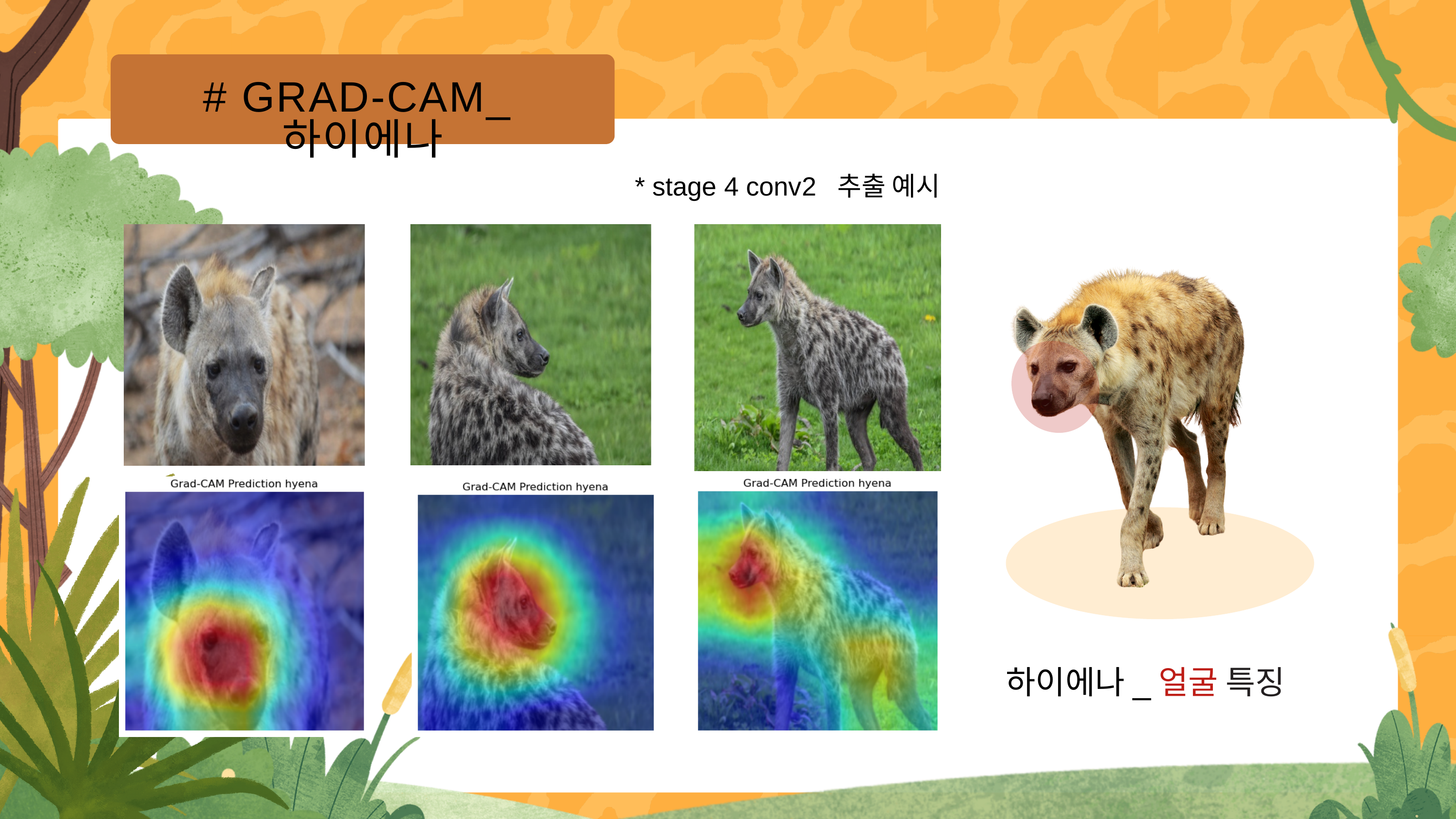

# GRAD-CAM_하이에나

 * stage 4 conv2  추출 예시

하이에나_얼굴 특징